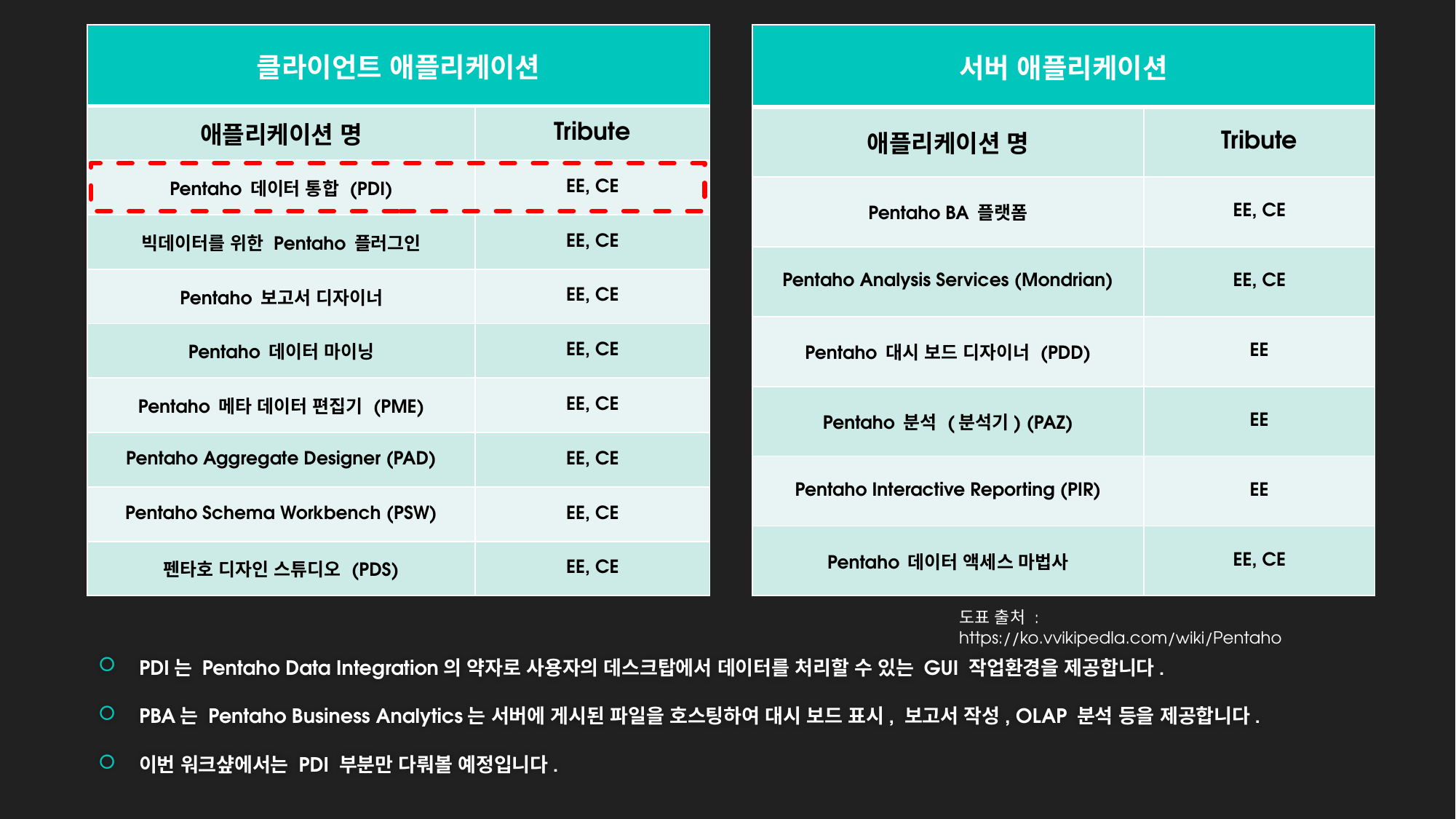

| 서버 애플리케이션 |  |
| --- | --- |
| 애플리케이션 명 | Tribute |
| Pentaho BA 플랫폼 | EE, CE |
| Pentaho Analysis Services (Mondrian) | EE, CE |
| Pentaho 대시 보드 디자이너 (PDD) | EE |
| Pentaho 분석 (분석기) (PAZ) | EE |
| Pentaho Interactive Reporting (PIR) | EE |
| Pentaho 데이터 액세스 마법사 | EE, CE |
| 클라이언트 애플리케이션 |  |
| --- | --- |
| 애플리케이션 명 | Tribute |
| Pentaho 데이터 통합 ​​(PDI) | EE, CE |
| 빅데이터를 위한 Pentaho 플러그인 | EE, CE |
| Pentaho 보고서 디자이너 | EE, CE |
| Pentaho 데이터 마이닝 | EE, CE |
| Pentaho 메타 데이터 편집기 (PME) | EE, CE |
| Pentaho Aggregate Designer (PAD) | EE, CE |
| Pentaho Schema Workbench (PSW) | EE, CE |
| 펜타호 디자인 스튜디오 (PDS) | EE, CE |

도표 출처 : https://ko.vvikipedla.com/wiki/Pentaho
PDI는 Pentaho Data Integration의 약자로 사용자의 데스크탑에서 데이터를 처리할 수 있는 GUI 작업환경을 제공합니다.
PBA는 Pentaho Business Analytics는 서버에 게시된 파일을 호스팅하여 대시 보드 표시, 보고서 작성, OLAP 분석 등을 제공합니다.
이번 워크샾에서는 PDI 부분만 다뤄볼 예정입니다.